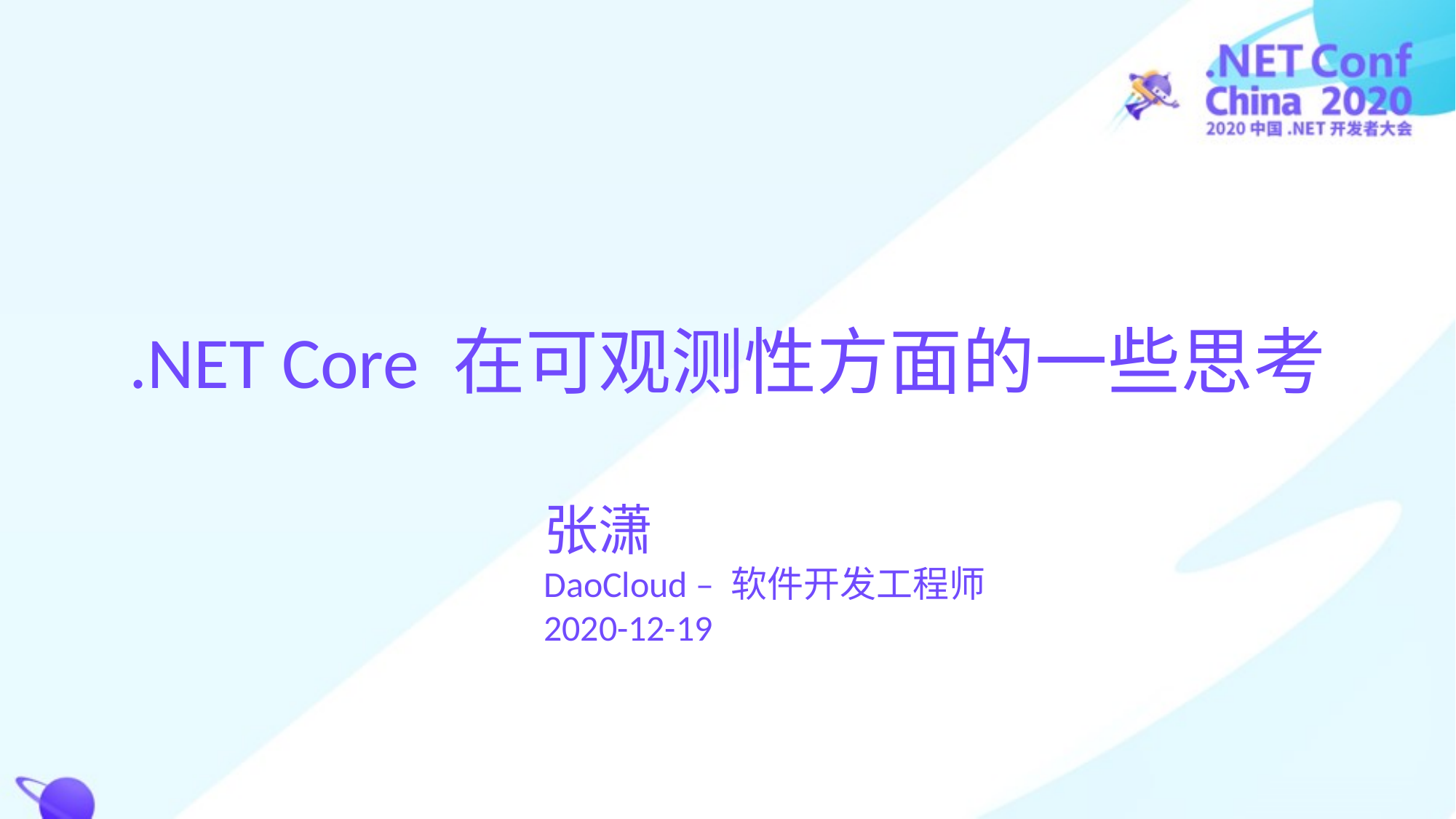

.NET Core 在可观测性方面的一些思考
张潇
DaoCloud – 软件开发工程师
2020-12-19